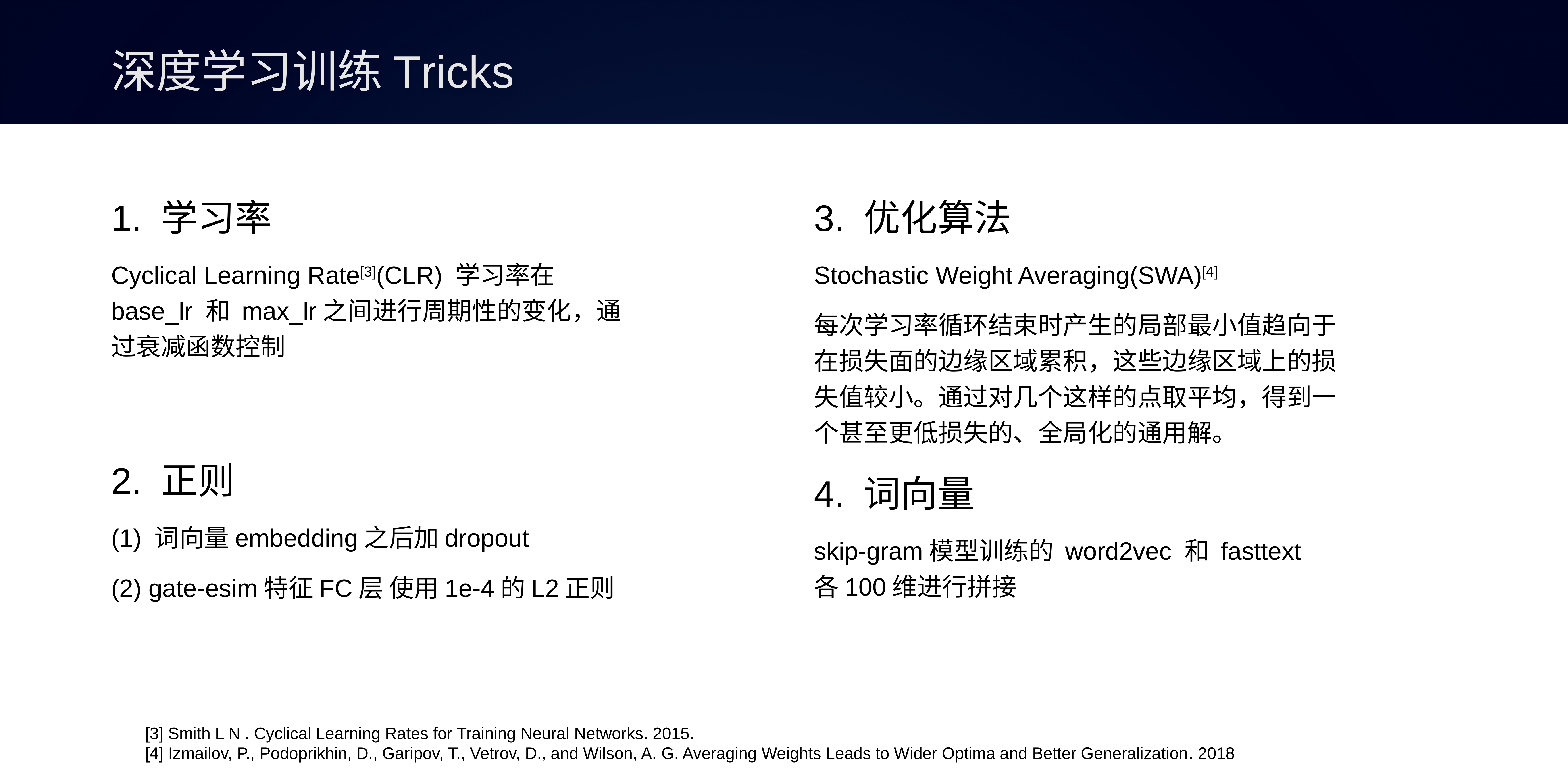

# 深度学习训练Tricks
1. 学习率
Cyclical Learning Rate[3](CLR) 学习率在base_lr 和 max_lr之间进行周期性的变化，通过衰减函数控制

2. 正则
(1) 词向量embedding之后加dropout
(2) gate-esim特征FC层 使用1e-4的L2正则

3. 优化算法
Stochastic Weight Averaging(SWA)[4]
每次学习率循环结束时产生的局部最小值趋向于在损失面的边缘区域累积，这些边缘区域上的损失值较小。通过对几个这样的点取平均，得到一个甚至更低损失的、全局化的通用解。
4. 词向量
skip-gram模型训练的 word2vec 和 fasttext  各100维进行拼接

[3] Smith L N . Cyclical Learning Rates for Training Neural Networks. 2015.
[4] Izmailov, P., Podoprikhin, D., Garipov, T., Vetrov, D., and Wilson, A. G. Averaging Weights Leads to Wider Optima and Better Generalization. 2018